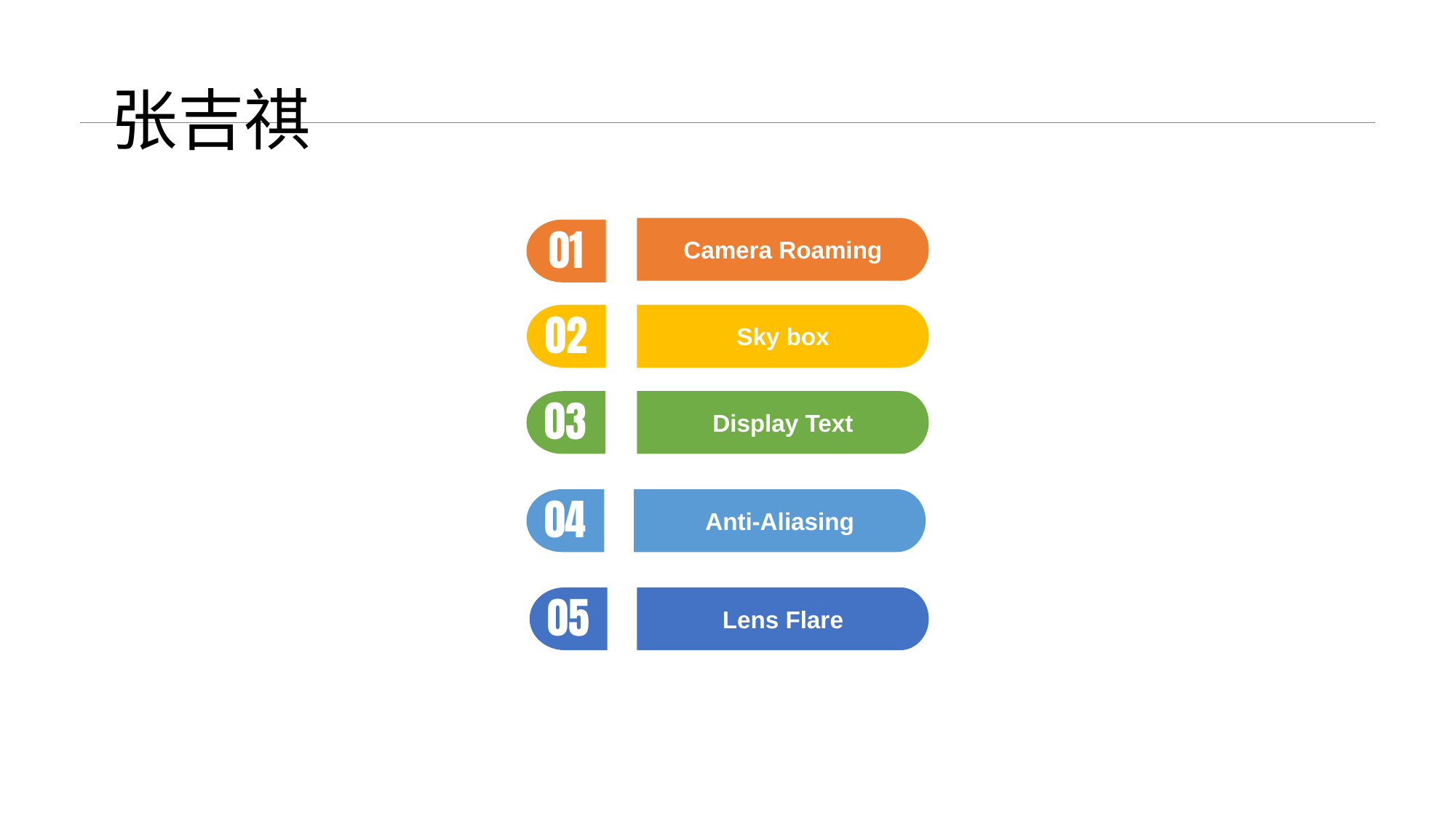

# 张吉祺

Camera Roaming
01
02
Sky box
03
Display Text
04
Anti-Aliasing
05
Lens Flare